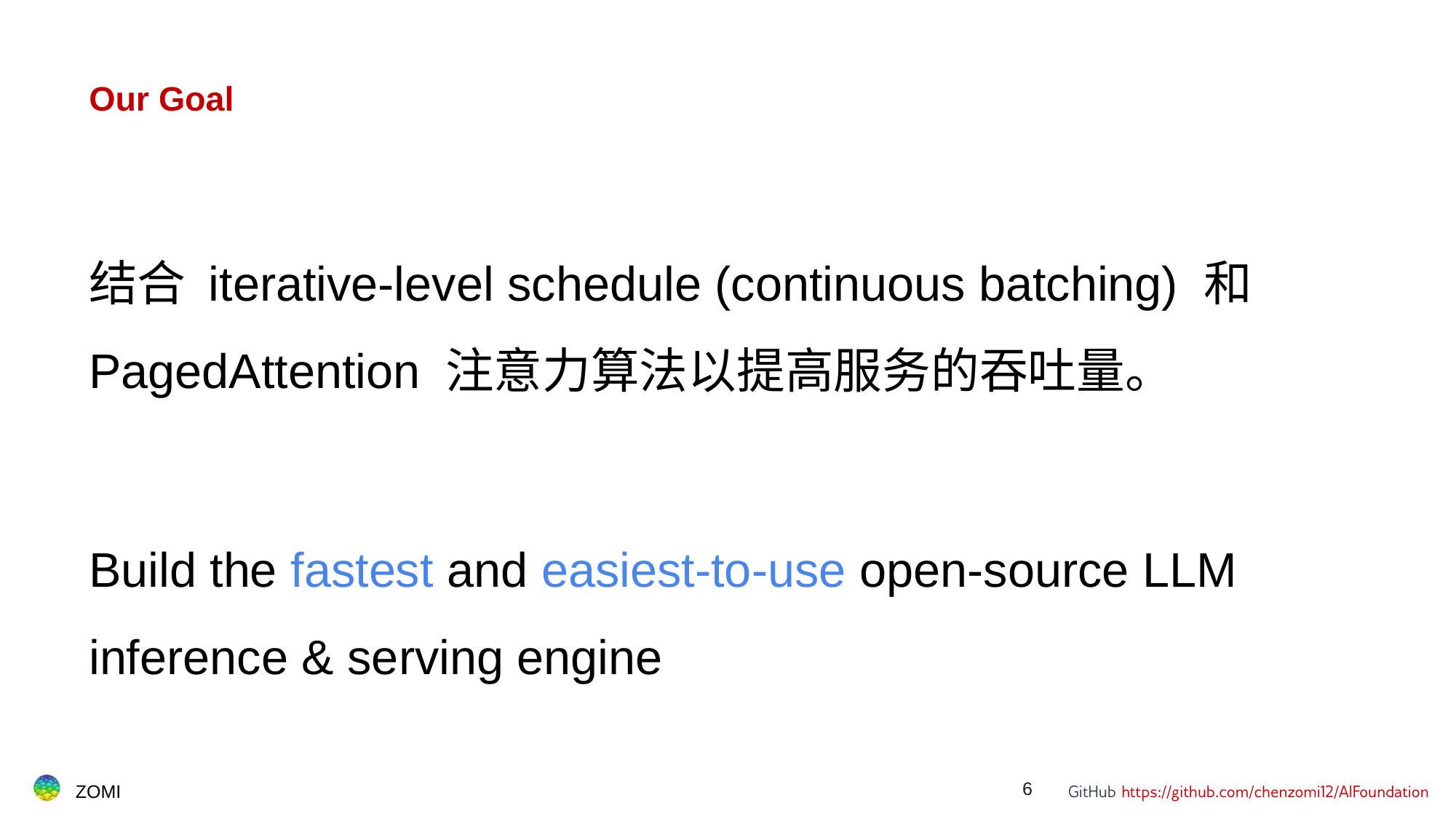

# Our Goal
结合 iterative-level schedule (continuous batching) 和 PagedAttention 注意力算法以提高服务的吞吐量。

Build the fastest and easiest-to-use open-source LLM inference & serving engine